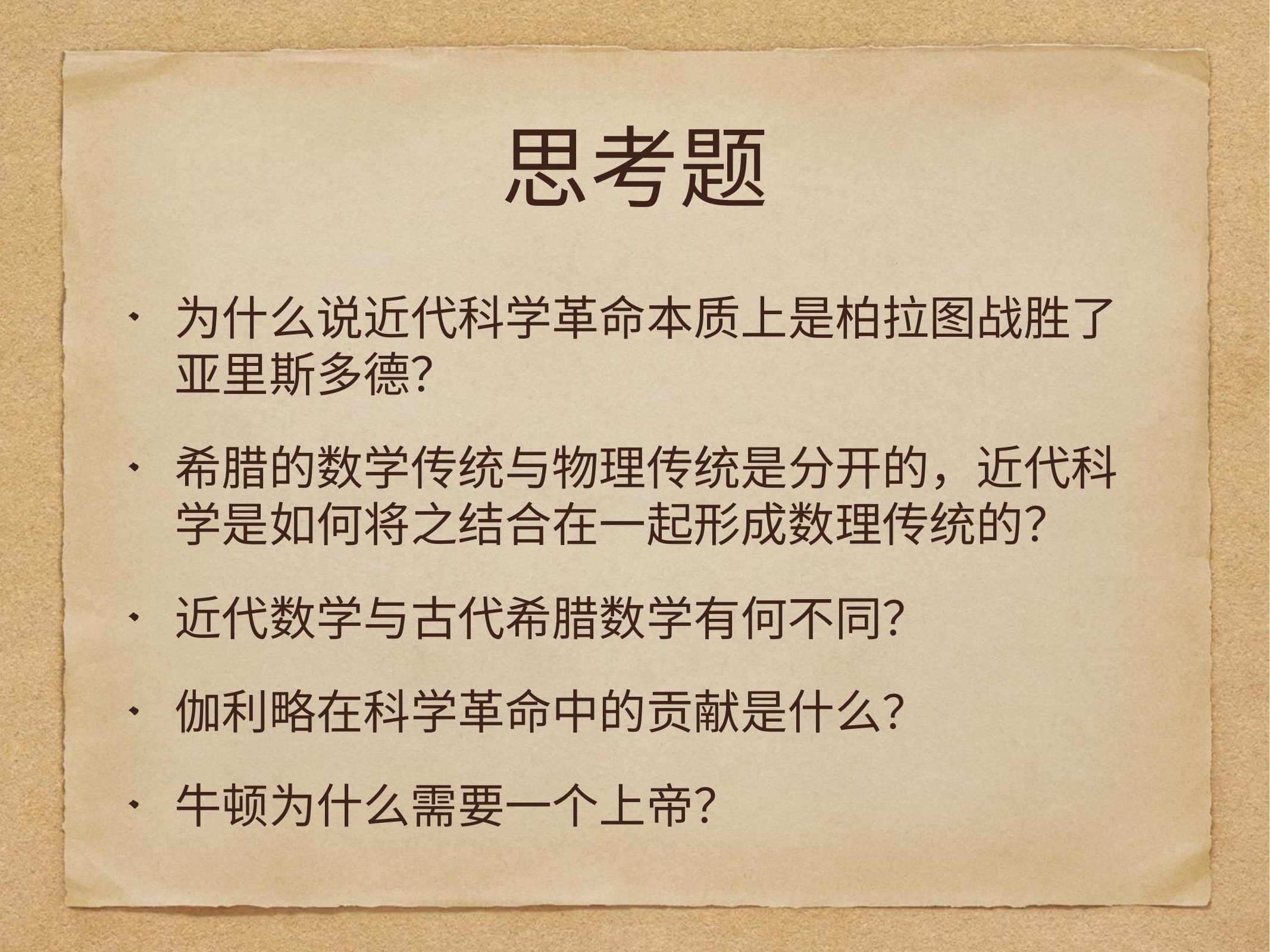

# 思考题
为什么说近代科学革命本质上是柏拉图战胜了亚里斯多德？
希腊的数学传统与物理传统是分开的，近代科学是如何将之结合在一起形成数理传统的？
近代数学与古代希腊数学有何不同？
伽利略在科学革命中的贡献是什么？
牛顿为什么需要一个上帝？